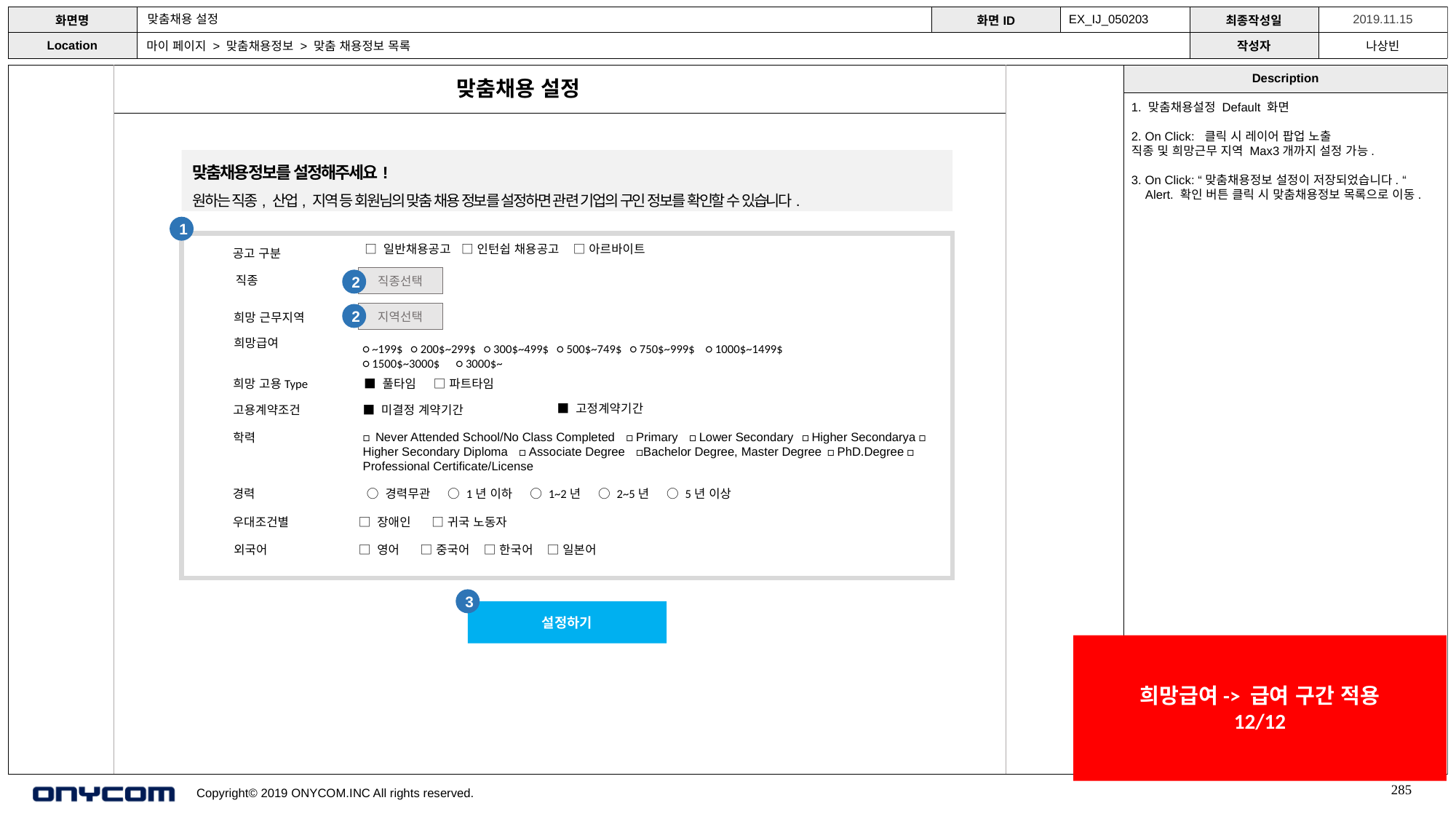

맞춤채용 설정
EX_IJ_050203
마이 페이지 > 맞춤채용정보 > 맞춤 채용정보 목록
맞춤채용 설정
1. 맞춤채용설정 Default 화면

2. On Click:  클릭 시 레이어 팝업 노출
직종 및 희망근무 지역 Max3개까지 설정 가능.

3. On Click: “맞춤채용정보 설정이 저장되었습니다. “ Alert. 확인 버튼 클릭 시 맞춤채용정보 목록으로 이동.
맞춤채용정보를 설정해주세요!
원하는 직종, 산업, 지역 등 회원님의 맞춤 채용 정보를 설정하면 관련 기업의 구인 정보를 확인할 수 있습니다.
1

□ 일반채용공고   □ 인턴쉽 채용공고    □ 아르바이트
공고 구분
직종
직종선택
2
지역선택
2
희망 근무지역
희망급여
○ ~199$   ○ 200$~299$   ○ 300$~499$   ○ 500$~749$   ○ 750$~999$    ○ 1000$~1499$
○ 1500$~3000$      ○ 3000$~
희망 고용Type
■ 풀타임     □ 파트타임
■ 고정계약기간
고용계약조건
■ 미결정 계약기간
□  Never Attended School/No Class Completed    □ Primary    □ Lower Secondary   □ Higher Secondarya □ Higher Secondary Diploma    □ Associate Degree    □Bachelor Degree, Master Degree  □ PhD.Degree □ Professional Certificate/License
학력
경력
  ○ 경력무관     ○ 1년 이하     ○ 1~2년     ○ 2~5년     ○ 5년 이상
우대조건별
□ 장애인      □ 귀국 노동자
외국어
□ 영어      □ 중국어    □ 한국어    □ 일본어
3
설정하기
희망급여-> 급여 구간 적용
12/12
285